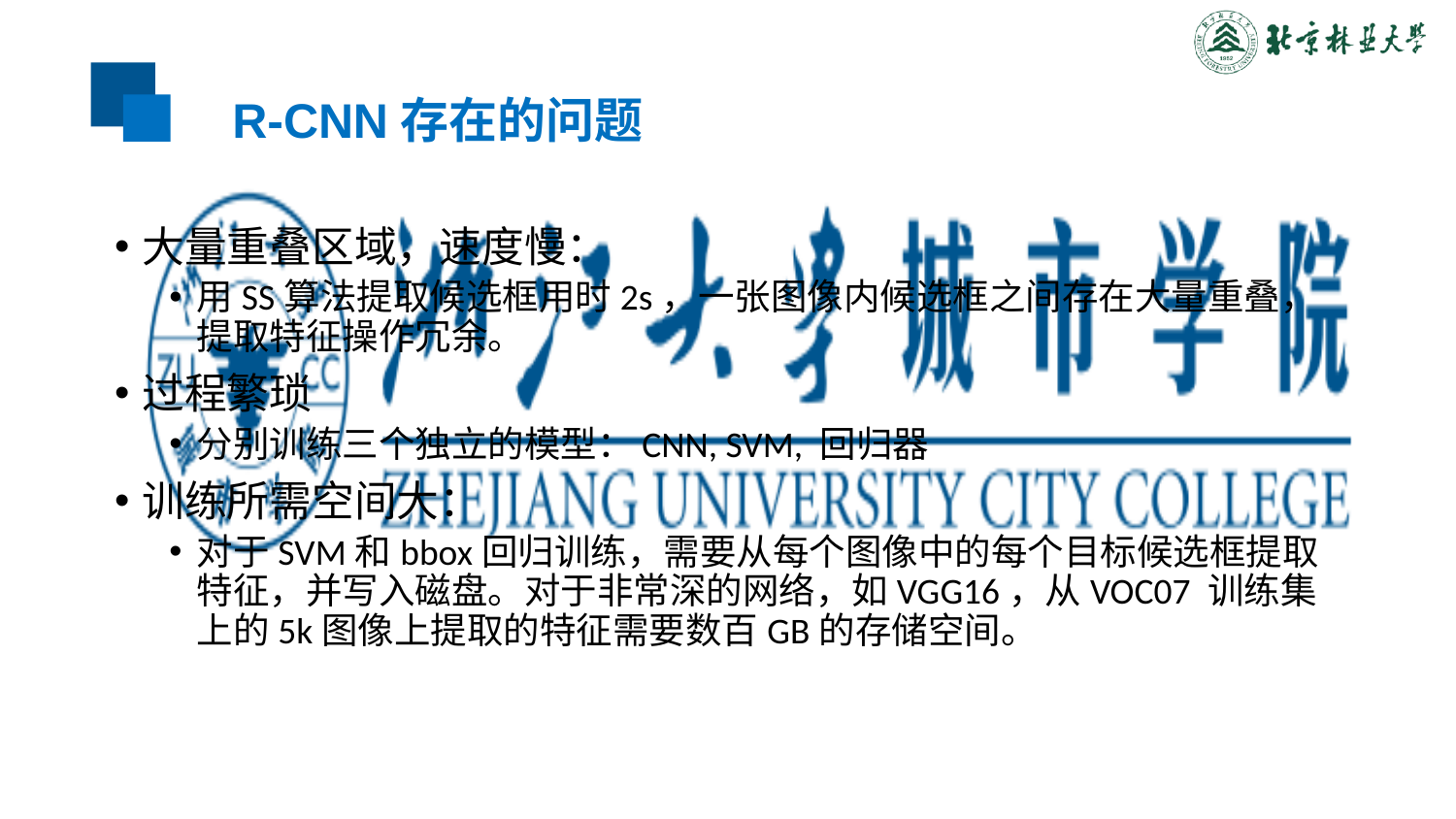

# R-CNN存在的问题

大量重叠区域，速度慢：
用SS算法提取候选框用时2s，一张图像内候选框之间存在大量重叠，提取特征操作冗余。
过程繁琐
分别训练三个独立的模型：CNN, SVM, 回归器
训练所需空间大：
对于SVM和bbox回归训练，需要从每个图像中的每个目标候选框提取特征，并写入磁盘。对于非常深的网络，如VGG16，从VOC07 训练集上的5k图像上提取的特征需要数百GB的存储空间。